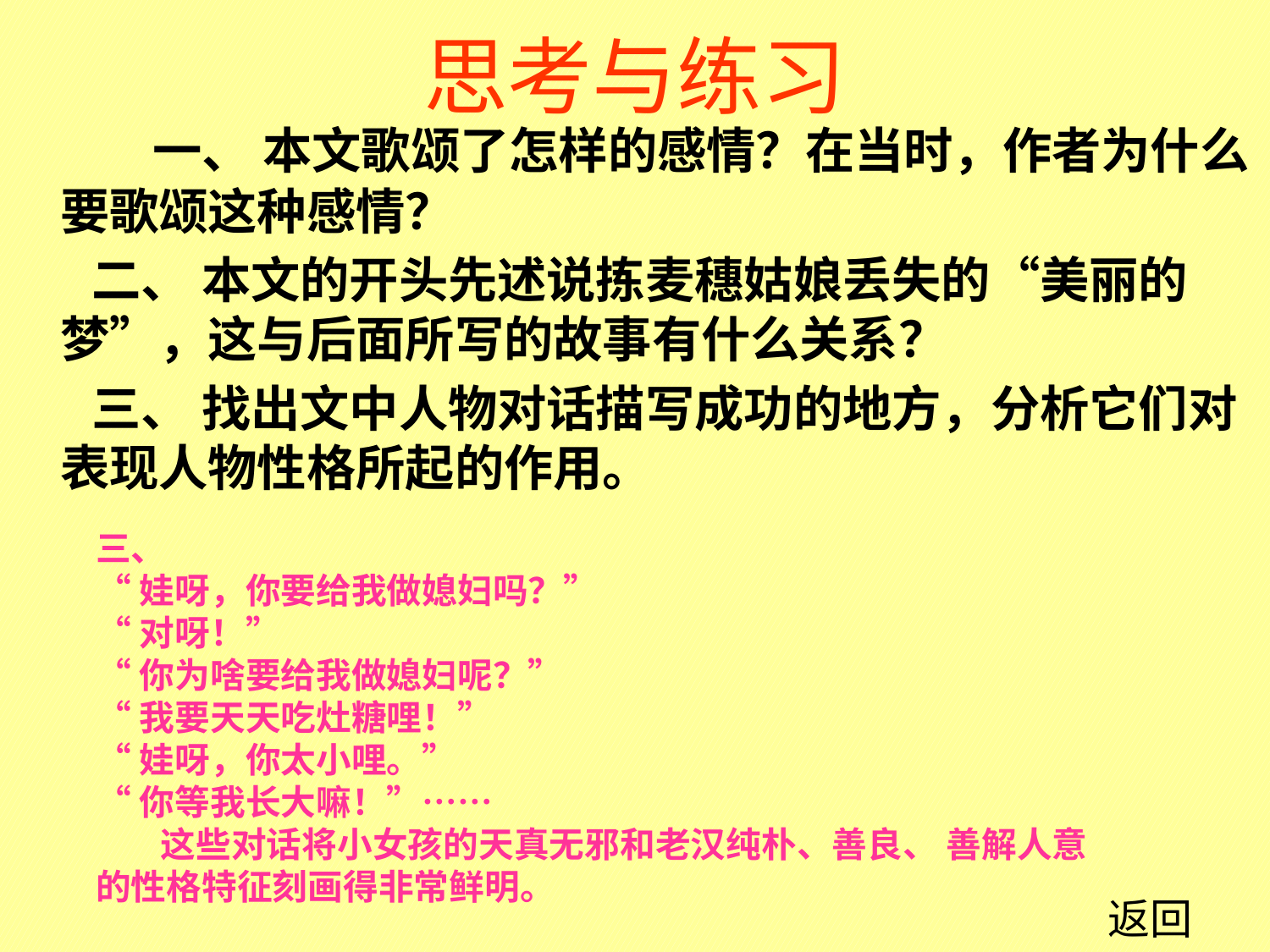

# 思考与练习
          一、 本文歌颂了怎样的感情？在当时，作者为什么要歌颂这种感情？
      二、 本文的开头先述说拣麦穗姑娘丢失的“美丽的梦”，这与后面所写的故事有什么关系？
      三、 找出文中人物对话描写成功的地方，分析它们对表现人物性格所起的作用。

三、
“娃呀，你要给我做媳妇吗？”
“对呀！”
“你为啥要给我做媳妇呢？”
“我要天天吃灶糖哩！”
“娃呀，你太小哩。”
“你等我长大嘛！”……
       这些对话将小女孩的天真无邪和老汉纯朴、善良、 善解人意的性格特征刻画得非常鲜明。

返回